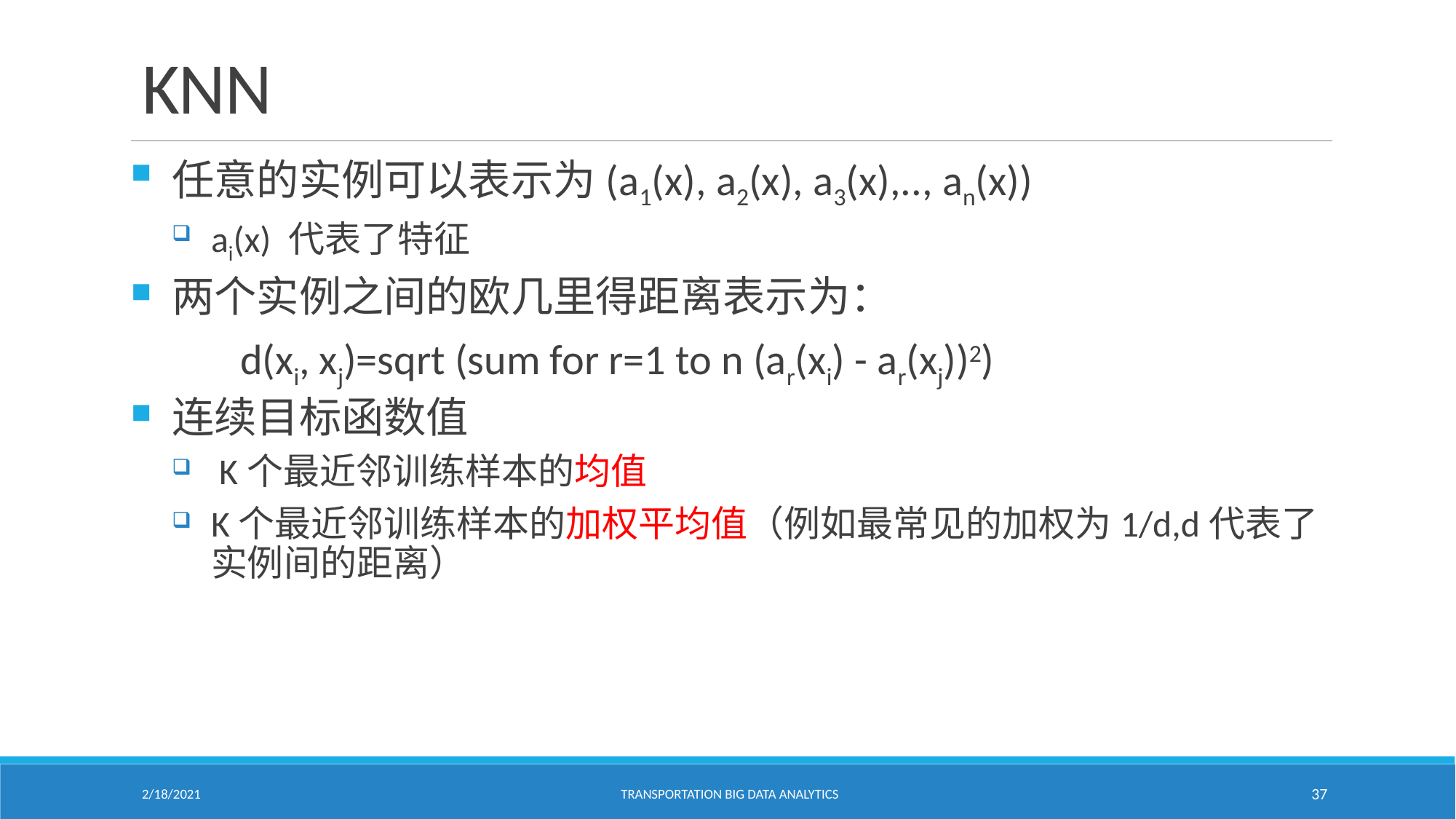

# KNN
任意的实例可以表示为(a1(x), a2(x), a3(x),.., an(x))
ai(x) 代表了特征
两个实例之间的欧几里得距离表示为：
	d(xi, xj)=sqrt (sum for r=1 to n (ar(xi) - ar(xj))2)
连续目标函数值
 K个最近邻训练样本的均值
K个最近邻训练样本的加权平均值（例如最常见的加权为1/d,d代表了实例间的距离）

2/18/2021
Transportation Big Data Analytics
37